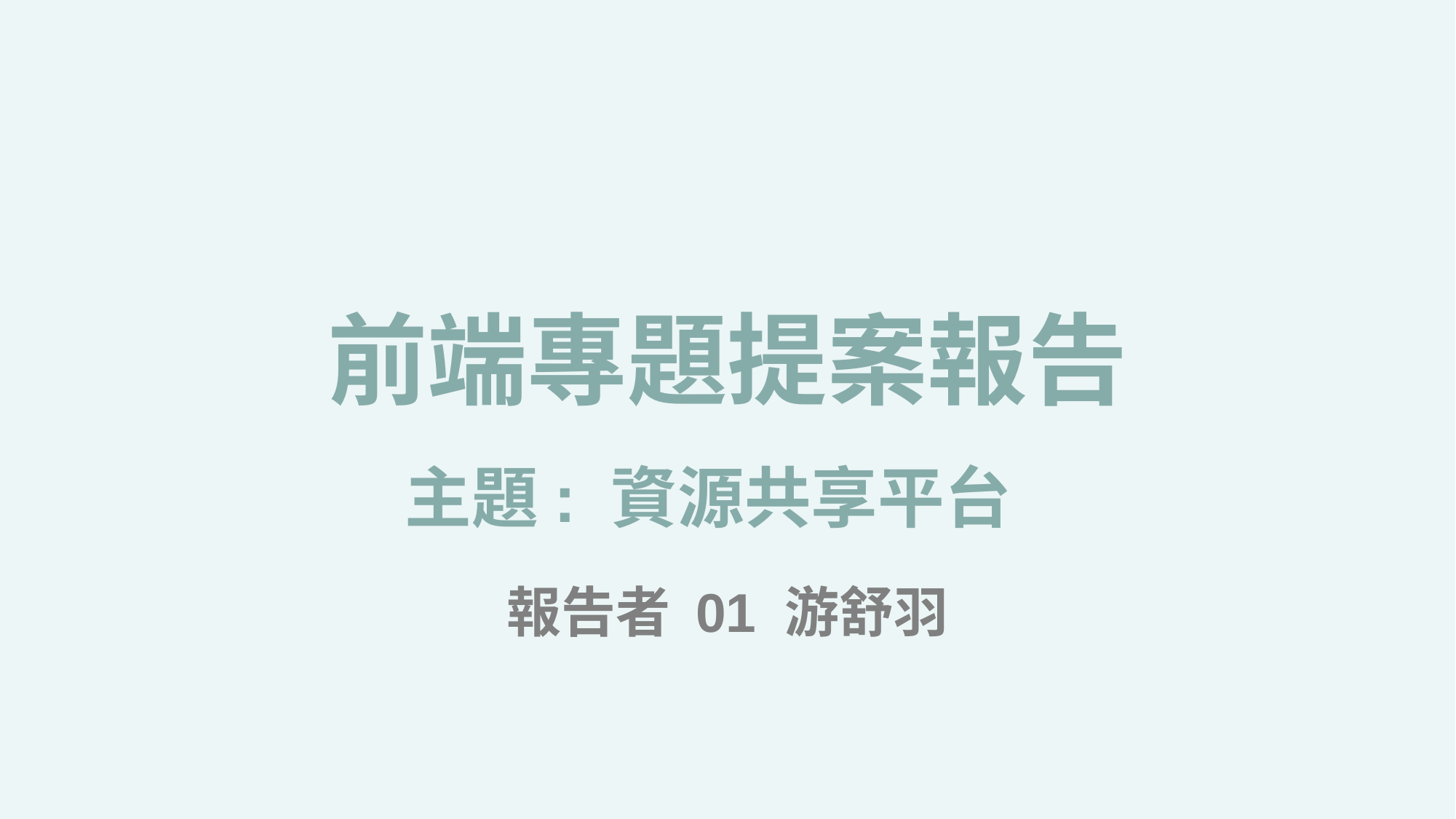

# 前端專題提案報告
主題: 資源共享平台
報告者 01 游舒羽